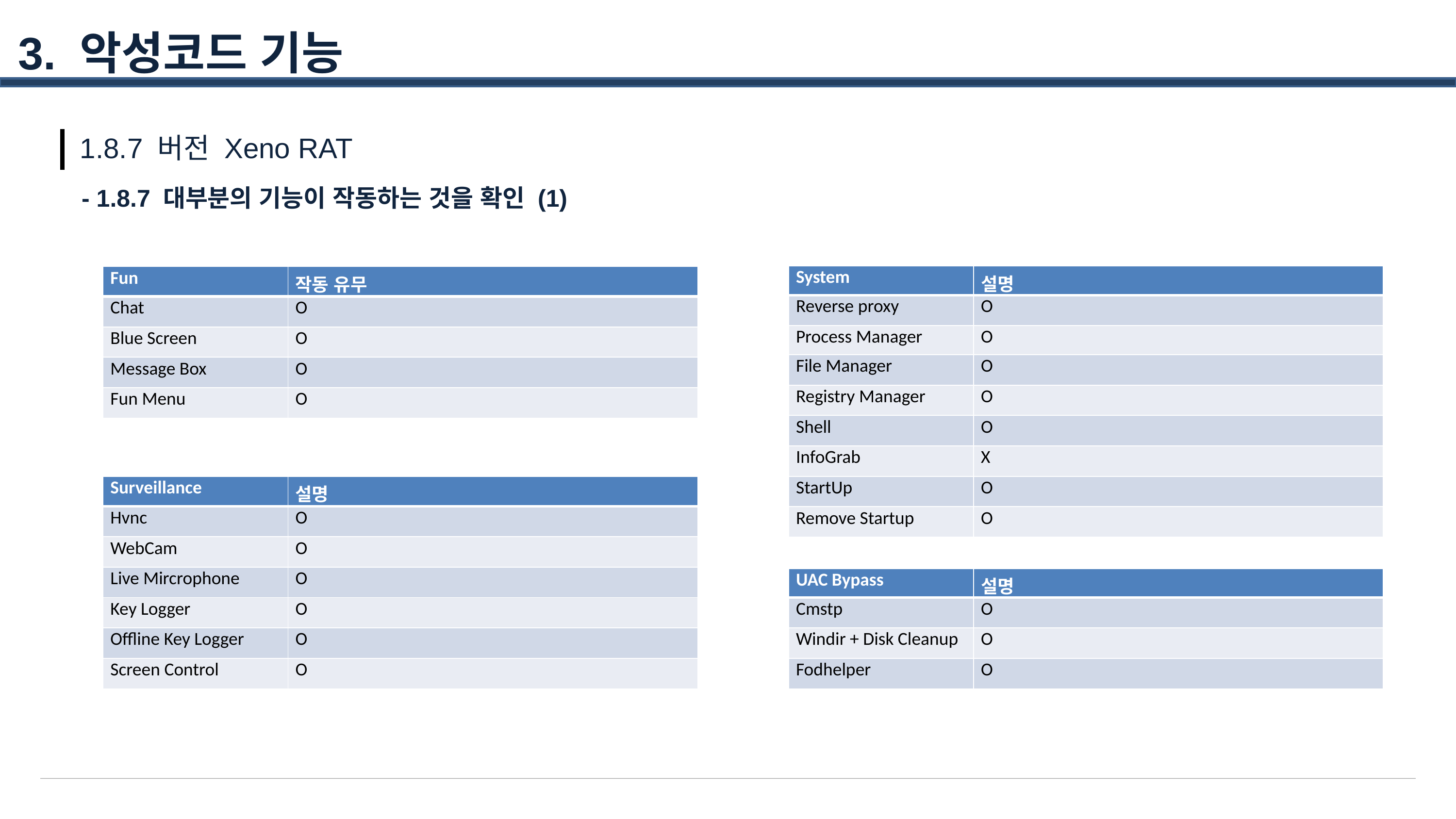

3. 악성코드 기능

1.8.7 버전 Xeno RAT
- 1.8.7 대부분의 기능이 작동하는 것을 확인 (1)
| System | 설명 |
| --- | --- |
| Reverse proxy | O |
| Process Manager | O |
| File Manager | O |
| Registry Manager | O |
| Shell | O |
| InfoGrab | X |
| StartUp | O |
| Remove Startup | O |
| Fun | 작동 유무 |
| --- | --- |
| Chat | O |
| Blue Screen | O |
| Message Box | O |
| Fun Menu | O |
| Surveillance | 설명 |
| --- | --- |
| Hvnc | O |
| WebCam | O |
| Live Mircrophone | O |
| Key Logger | O |
| Offline Key Logger | O |
| Screen Control | O |
| UAC Bypass | 설명 |
| --- | --- |
| Cmstp | O |
| Windir + Disk Cleanup | O |
| Fodhelper | O |